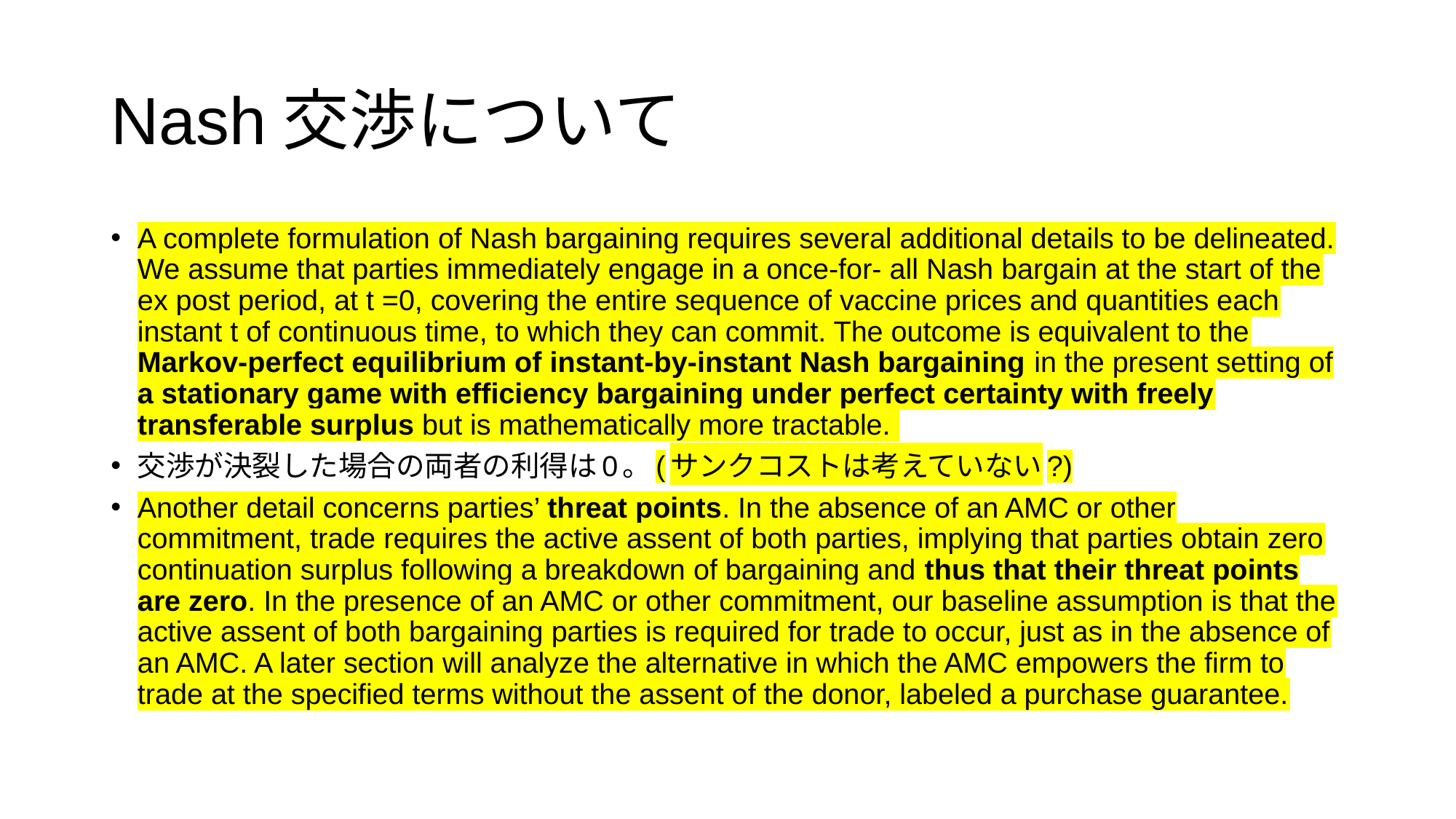

# Nash交渉について
A complete formulation of Nash bargaining requires several additional details to be delineated. We assume that parties immediately engage in a once-for- all Nash bargain at the start of the ex post period, at t =0, covering the entire sequence of vaccine prices and quantities each instant t of continuous time, to which they can commit. The outcome is equivalent to the Markov-perfect equilibrium of instant-by-instant Nash bargaining in the present setting of a stationary game with efficiency bargaining under perfect certainty with freely transferable surplus but is mathematically more tractable.
交渉が決裂した場合の両者の利得は0。(サンクコストは考えていない?)
Another detail concerns parties’ threat points. In the absence of an AMC or other commitment, trade requires the active assent of both parties, implying that parties obtain zero continuation surplus following a breakdown of bargaining and thus that their threat points are zero. In the presence of an AMC or other commitment, our baseline assumption is that the active assent of both bargaining parties is required for trade to occur, just as in the absence of an AMC. A later section will analyze the alternative in which the AMC empowers the firm to trade at the specified terms without the assent of the donor, labeled a purchase guarantee.